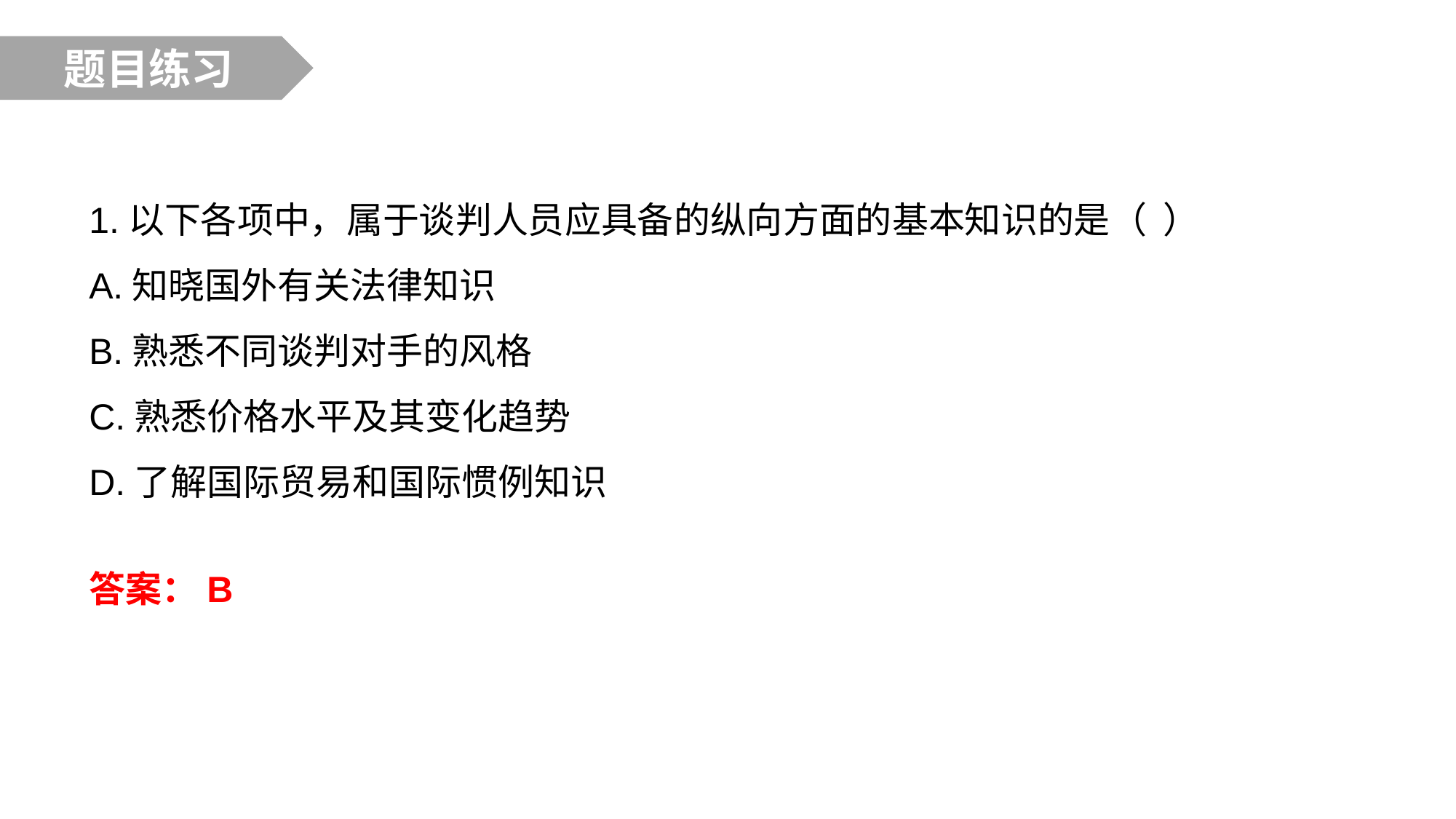

题目练习
1.以下各项中，属于谈判人员应具备的纵向方面的基本知识的是（  ）
A.知晓国外有关法律知识
B.熟悉不同谈判对手的风格
C.熟悉价格水平及其变化趋势
D.了解国际贸易和国际惯例知识
答案：B